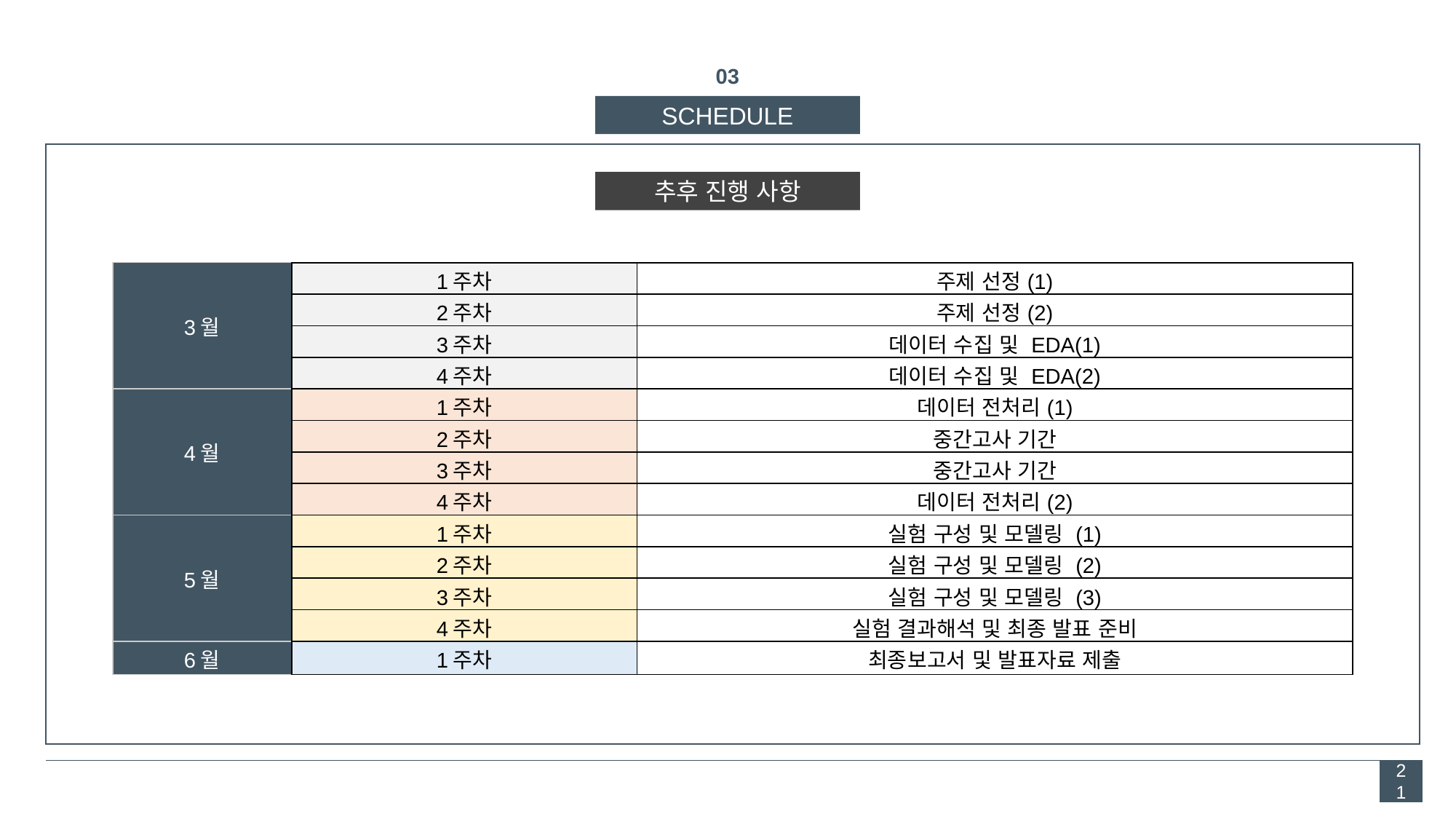

03
SCHEDULE

추후 진행 사항
| 3월 | 1주차 | 주제 선정(1) |
| --- | --- | --- |
|  | 2주차 | 주제 선정(2) |
|  | 3주차 | 데이터 수집 및 EDA(1) |
|  | 4주차 | 데이터 수집 및 EDA(2) |
| 4월 | 1주차 | 데이터 전처리(1) |
|  | 2주차 | 중간고사 기간 |
|  | 3주차 | 중간고사 기간 |
|  | 4주차 | 데이터 전처리(2) |
| 5월 | 1주차 | 실험 구성 및 모델링 (1) |
|  | 2주차 | 실험 구성 및 모델링 (2) |
|  | 3주차 | 실험 구성 및 모델링 (3) |
|  | 4주차 | 실험 결과해석 및 최종 발표 준비 |
| 6월 | 1주차 | 최종보고서 및 발표자료 제출 |
21